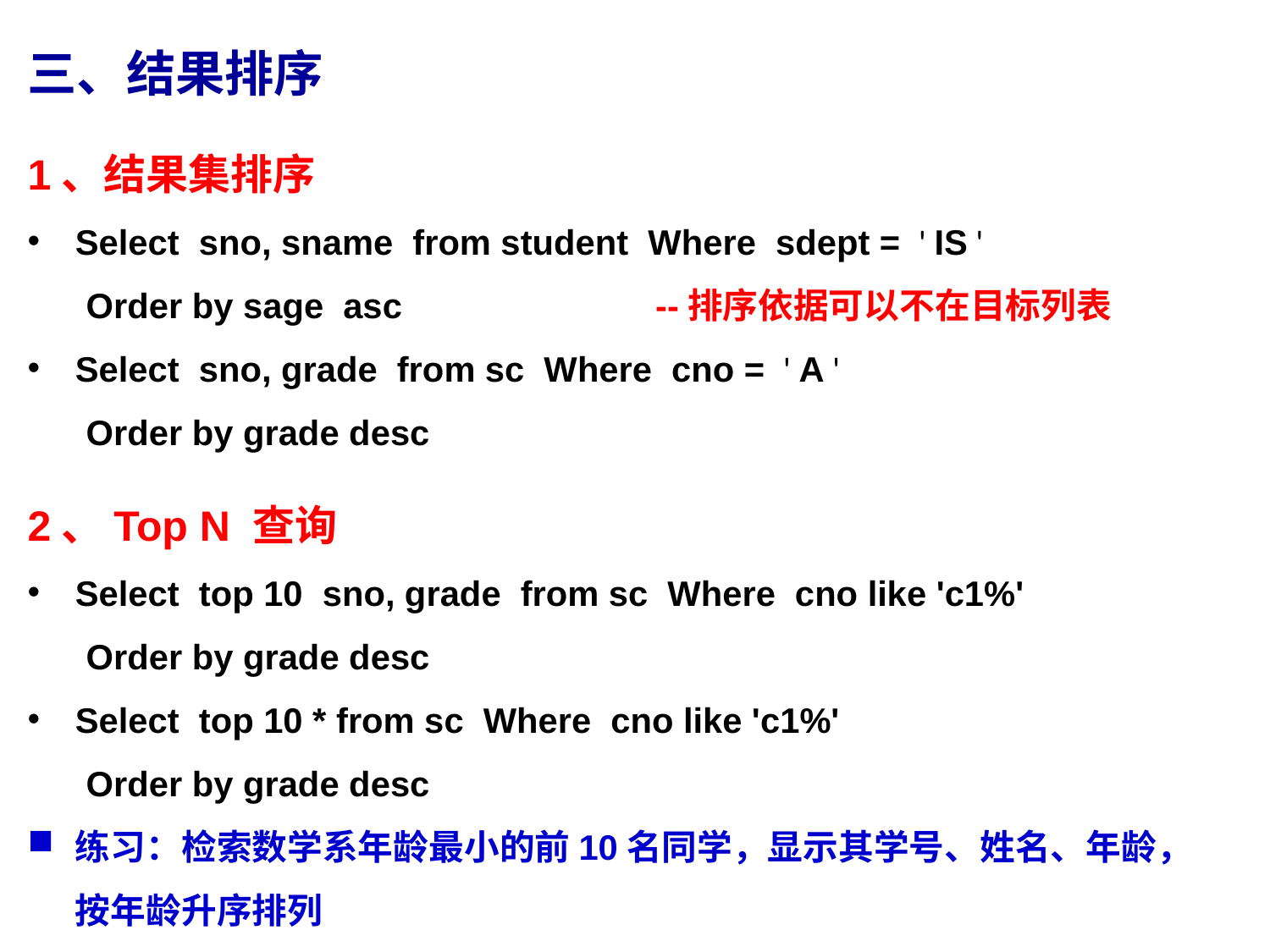

三、结果排序
1、结果集排序
Select  sno, sname  from student  Where  sdept =  ' IS '
      Order by sage  asc                          --排序依据可以不在目标列表
Select  sno, grade  from sc  Where  cno =  ' A '
      Order by grade desc
2、Top N 查询
Select  top 10  sno, grade  from sc  Where  cno like 'c1%'
      Order by grade desc
Select  top 10 * from sc  Where  cno like 'c1%'
      Order by grade desc
练习：检索数学系年龄最小的前10名同学，显示其学号、姓名、年龄，按年龄升序排列